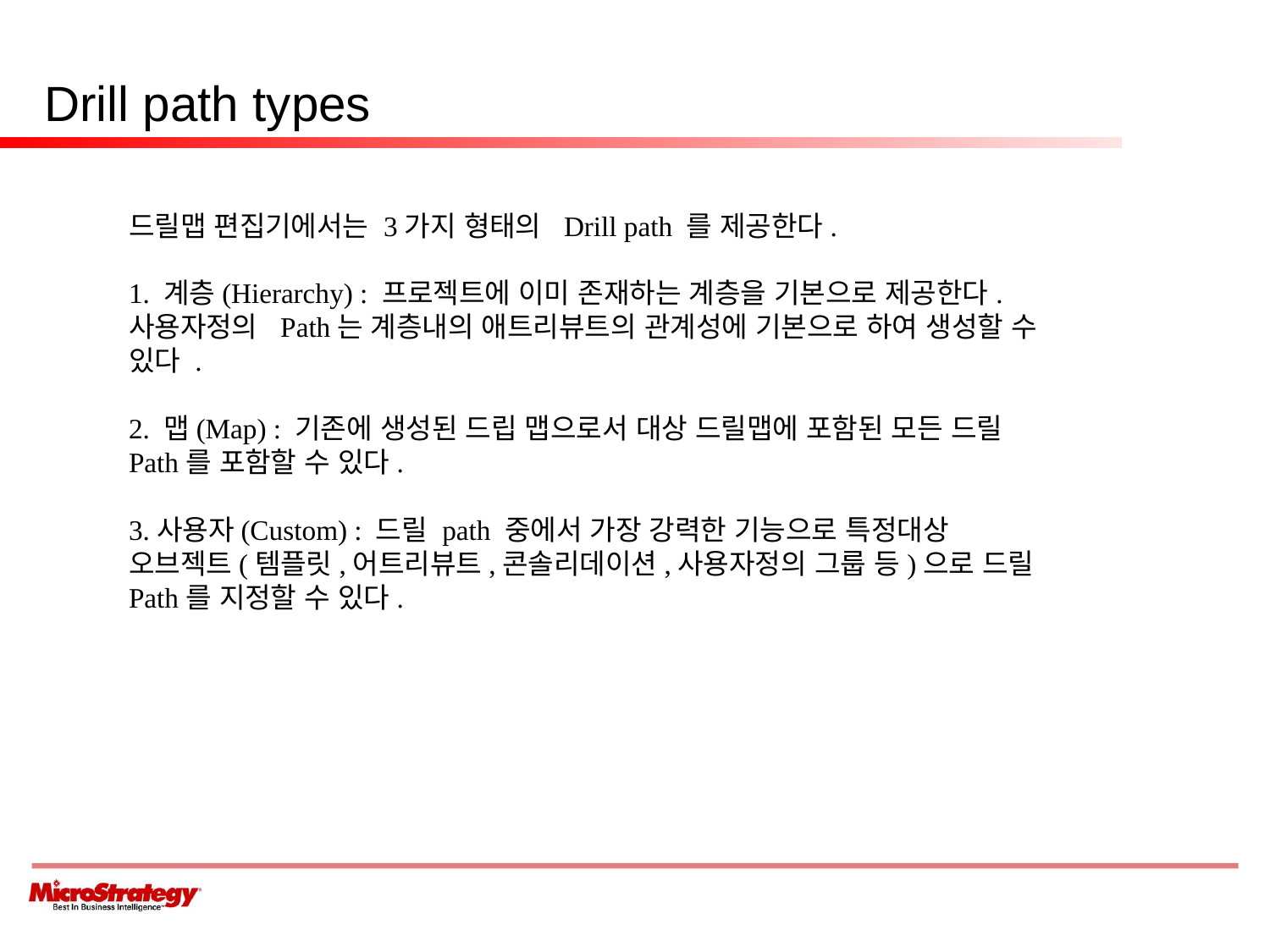

# Drill path types
드릴맵 편집기에서는 3가지 형태의  Drill path 를 제공한다.

1. 계층(Hierarchy) : 프로젝트에 이미 존재하는 계층을 기본으로 제공한다. 사용자정의  Path는 계층내의 애트리뷰트의 관계성에 기본으로 하여 생성할 수 있다 .

2. 맵(Map) : 기존에 생성된 드립 맵으로서 대상 드릴맵에 포함된 모든 드릴 Path를 포함할 수 있다.

3.사용자(Custom) : 드릴 path 중에서 가장 강력한 기능으로 특정대상 오브젝트(템플릿,어트리뷰트,콘솔리데이션,사용자정의 그룹 등)으로 드릴 Path를 지정할 수 있다.